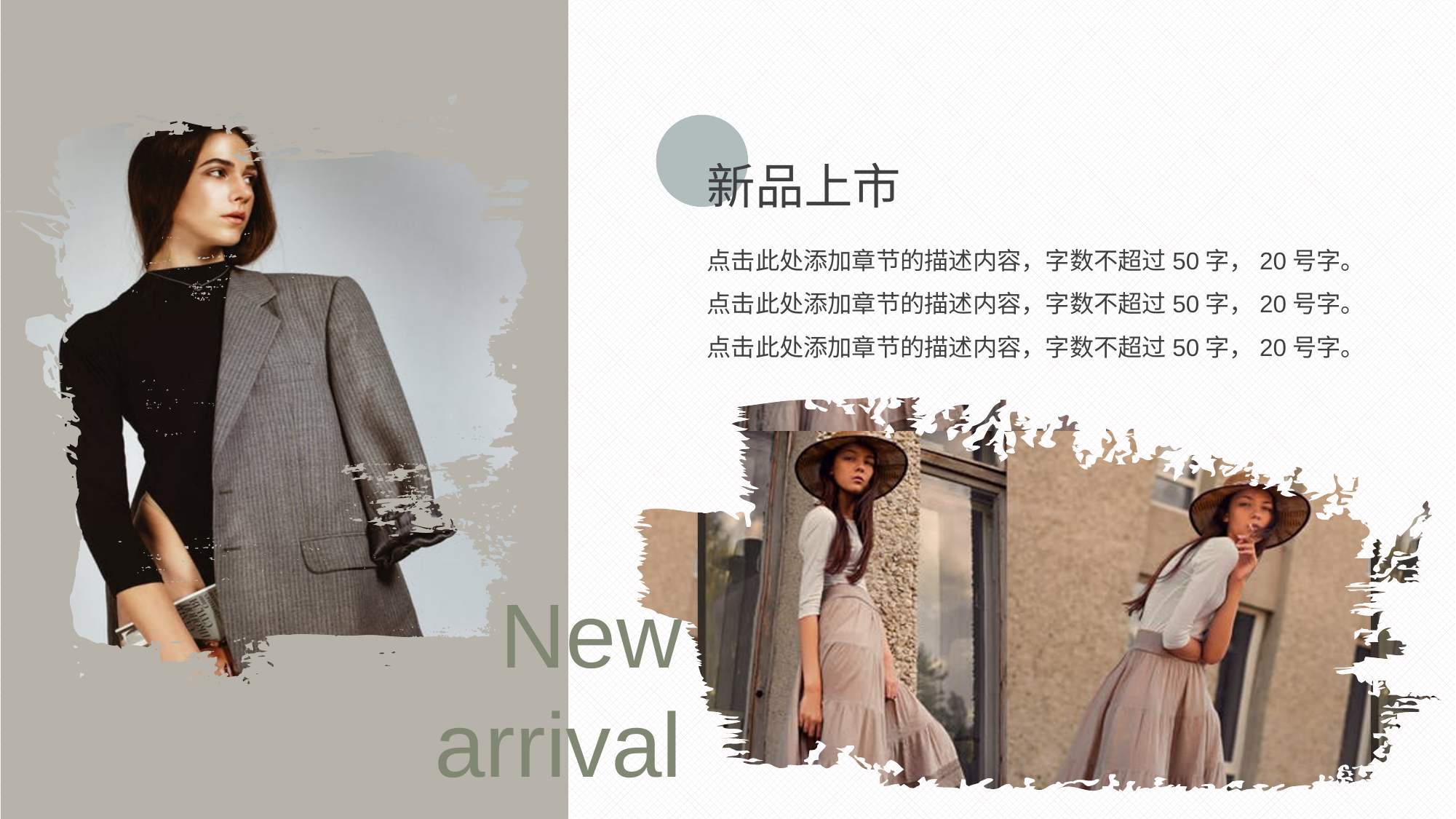

新品上市
点击此处添加章节的描述内容，字数不超过50字，20号字。点击此处添加章节的描述内容，字数不超过50字，20号字。点击此处添加章节的描述内容，字数不超过50字，20号字。

New arrival